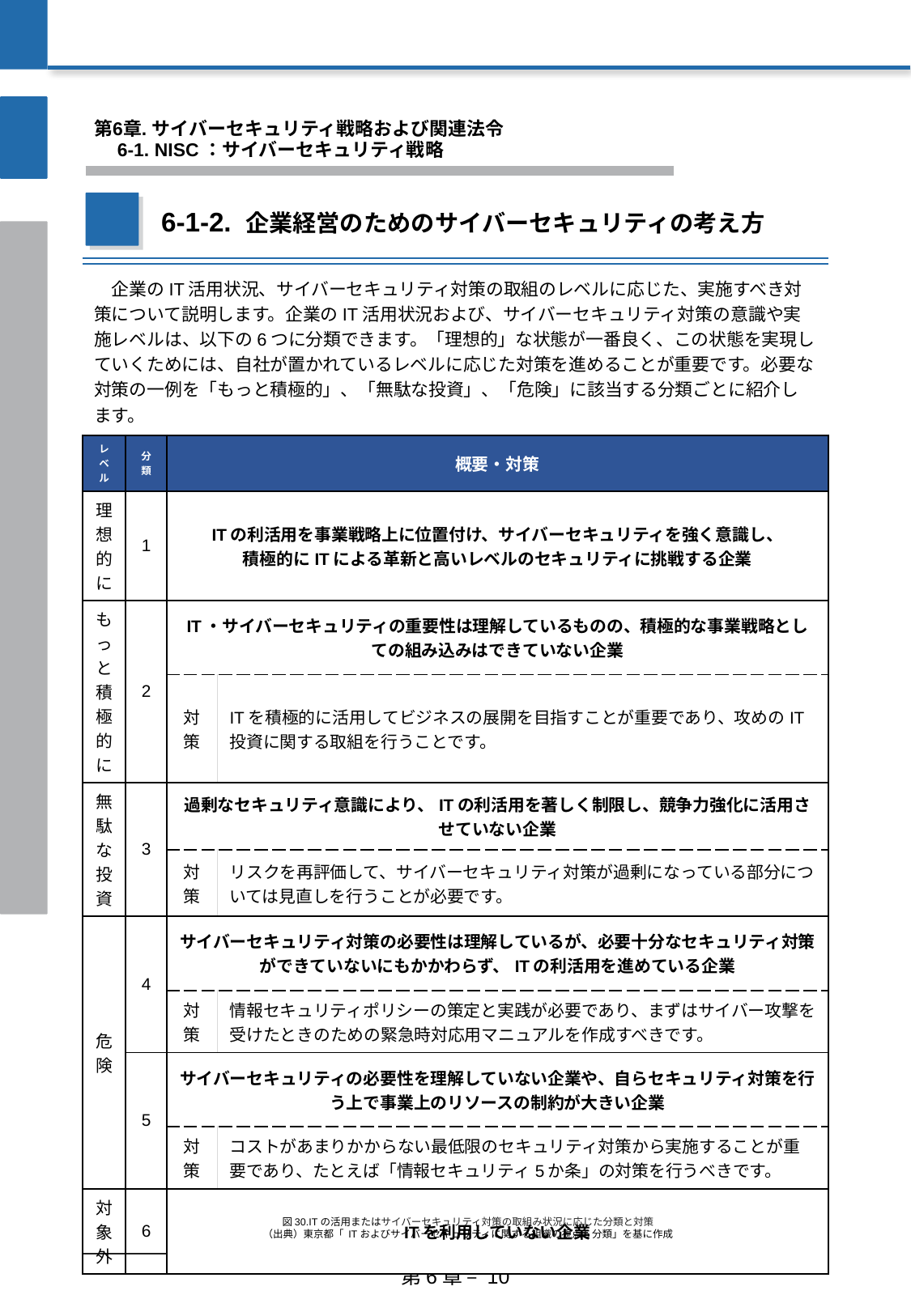

第6章. サイバーセキュリティ戦略および関連法令
　6-1. NISC：サイバーセキュリティ戦略
6-1-2. 企業経営のためのサイバーセキュリティの考え方
　企業のIT活用状況、サイバーセキュリティ対策の取組のレベルに応じた、実施すべき対策について説明します。企業のIT活⽤状況および、サイバーセキュリティ対策の意識や実施レベルは、以下の6つに分類できます。「理想的」な状態が一番良く、この状態を実現していくためには、自社が置かれているレベルに応じた対策を進めることが重要です。必要な対策の一例を「もっと積極的」、「無駄な投資」、「危険」に該当する分類ごとに紹介します。
| レベル | 分類 | 概要・対策 | 概要・対策 |
| --- | --- | --- | --- |
| 理想的 に | 1 | ITの利活用を事業戦略上に位置付け、サイバーセキュリティを強く意識し、 積極的にITによる革新と高いレベルのセキュリティに挑戦する企業 | ITの利活用を事業戦略上に位置付け、サイバーセキュリティを強く意識し、積極的にITによる革新と高いレベルのセキュリティに挑戦する企業 |
| もっと積極的 に | 2 | IT・サイバーセキュリティの重要性は理解しているものの、積極的な事業戦略としての組み込みはできていない企業 | IT・サイバーセキュリティの重要性は理解しているものの、積極的な事業戦略に組み込むところまでは位置付けていない企業 |
|  |  | 対策 | ITを積極的に活用してビジネスの展開を目指すことが重要であり、攻めのIT投資に関する取組を行うことです。 |
| 無駄な投資 | 3 | 過剰なセキュリティ意識により、ITの利活用を著しく制限し、競争力強化に活用させていない企業 | 過剰なセキュリティ意識により、ITの利活用を著しく制限し、競争力強化に活用させていない企業 |
|  |  | 対策 | リスクを再評価して、サイバーセキュリティ対策が過剰になっている部分については見直しを行うことが必要です。 |
| 危険 | 4 | サイバーセキュリティ対策の必要性は理解しているが、必要十分なセキュリティ対策ができていないにもかかわらず、ITの利活用を進めている企業 | サイバーセキュリティ対策の必要性は理解しているが、必要十分なセキュリティ対策ができていないにもかかわらず、ITの利活用を進めている企業 |
|  |  | 対策 | 情報セキュリティポリシーの策定と実践が必要であり、まずはサイバー攻撃を受けたときのための緊急時対応用マニュアルを作成すべきです。 |
|  | 5 | サイバーセキュリティの必要性を理解していない企業や、自らセキュリティ対策を行う上で事業上のリソースの制約が大きい企業 | サイバーセキュリティの必要性を理解していない企業や、自らセキュリティ対策を行う上で事業上のリソースの制約が大きい企業 |
|  |  | 対策 | コストがあまりかからない最低限のセキュリティ対策から実施することが重要であり、たとえば「情報セキュリティ5か条」の対策を行うべきです。 |
| 対象外 | 6 | ITを利用していない企業 | ITを利用していない企業 |
図30.ITの活用またはサイバーセキュリティ対策の取組み状況に応じた分類と対策
（出典）東京都「 ITおよびサイバーセキュリティに関する組織の視点６分類」を基に作成
第6章 – 10